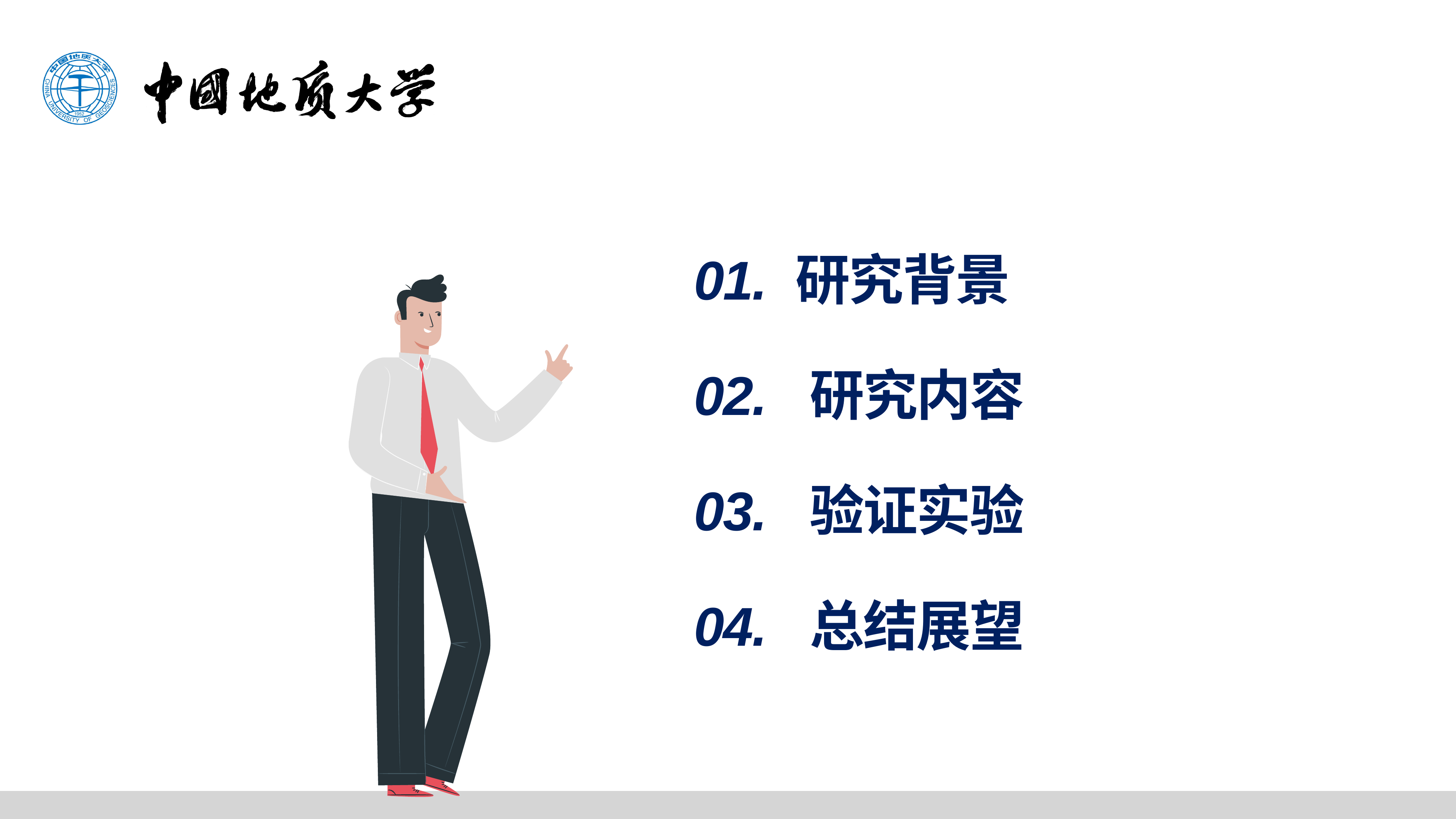

01. 研究背景

02.  研究内容
03.  验证实验
04.  总结展望